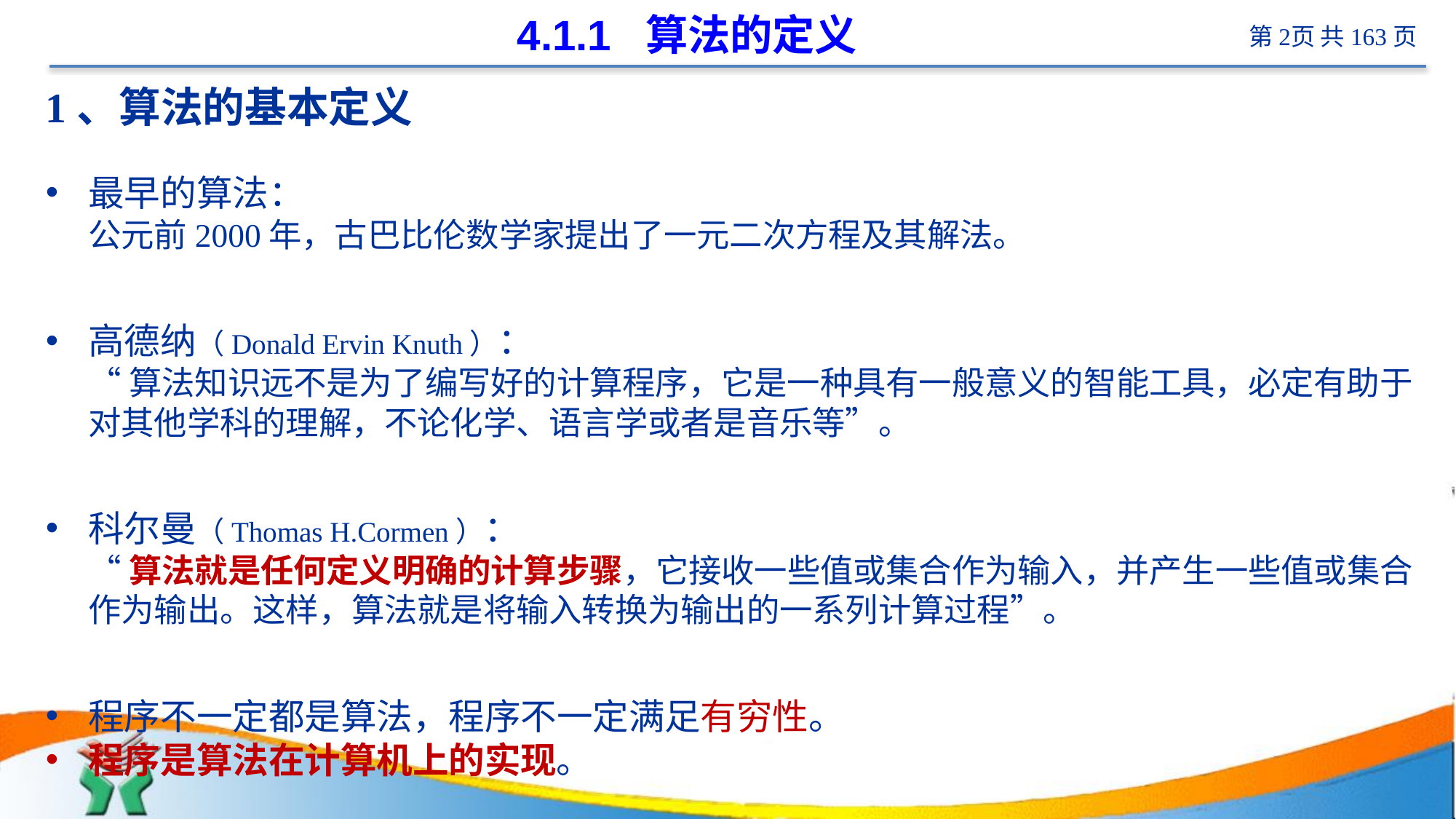

# 4.1.1  算法的定义
1、算法的基本定义

最早的算法：
公元前2000年，古巴比伦数学家提出了一元二次方程及其解法。

高德纳（Donald Ervin Knuth）：
“算法知识远不是为了编写好的计算程序，它是一种具有一般意义的智能工具，必定有助于对其他学科的理解，不论化学、语言学或者是音乐等”。

科尔曼（Thomas H.Cormen）：
“算法就是任何定义明确的计算步骤，它接收一些值或集合作为输入，并产生一些值或集合作为输出。这样，算法就是将输入转换为输出的一系列计算过程”。

程序不一定都是算法，程序不一定满足有穷性。
程序是算法在计算机上的实现。